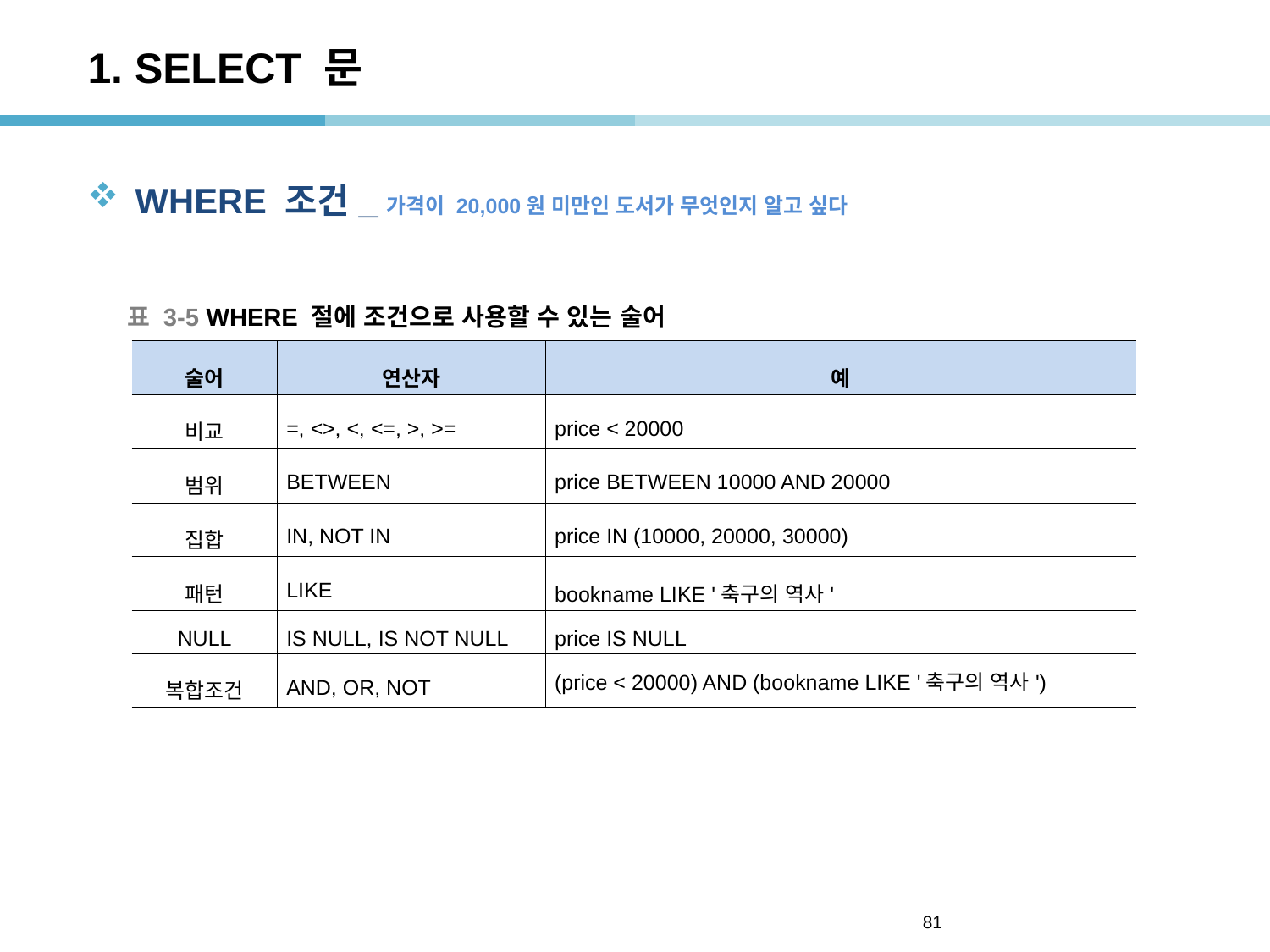

# 1. SELECT 문
WHERE 조건_가격이 20,000원 미만인 도서가 무엇인지 알고 싶다
표 3-5 WHERE 절에 조건으로 사용할 수 있는 술어
| 술어 | 연산자 | 예 |
| --- | --- | --- |
| 비교 | =, <>, <, <=, >, >= | price < 20000 |
| 범위 | BETWEEN | price BETWEEN 10000 AND 20000 |
| 집합 | IN, NOT IN | price IN (10000, 20000, 30000) |
| 패턴 | LIKE | bookname LIKE '축구의 역사' |
| NULL | IS NULL, IS NOT NULL | price IS NULL |
| 복합조건 | AND, OR, NOT | (price < 20000) AND (bookname LIKE '축구의 역사') |
81